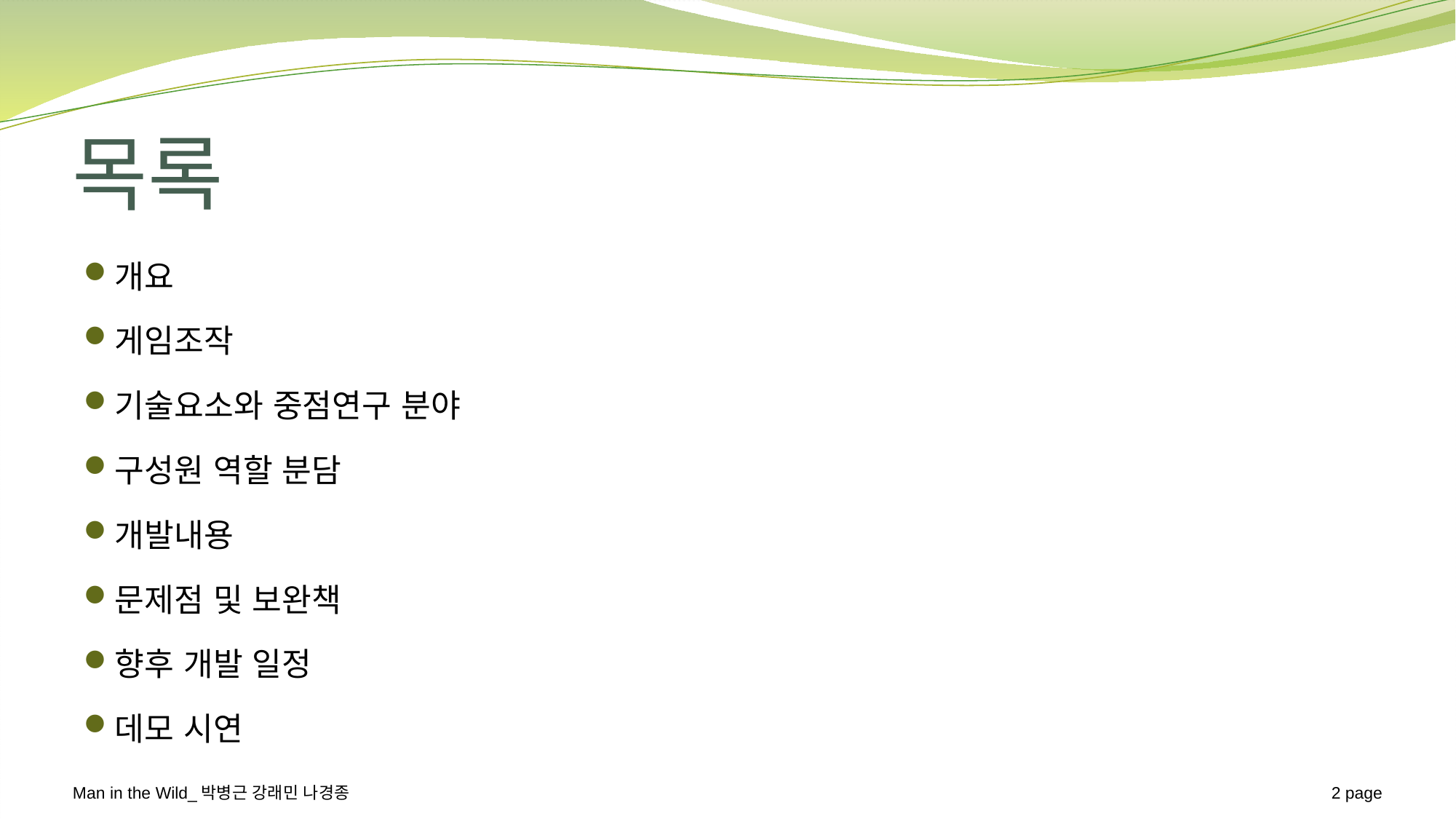

# 목록
개요
게임조작
기술요소와 중점연구 분야
구성원 역할 분담
개발내용
문제점 및 보완책
향후 개발 일정
데모 시연
Man in the Wild_박병근 강래민 나경종
2 page